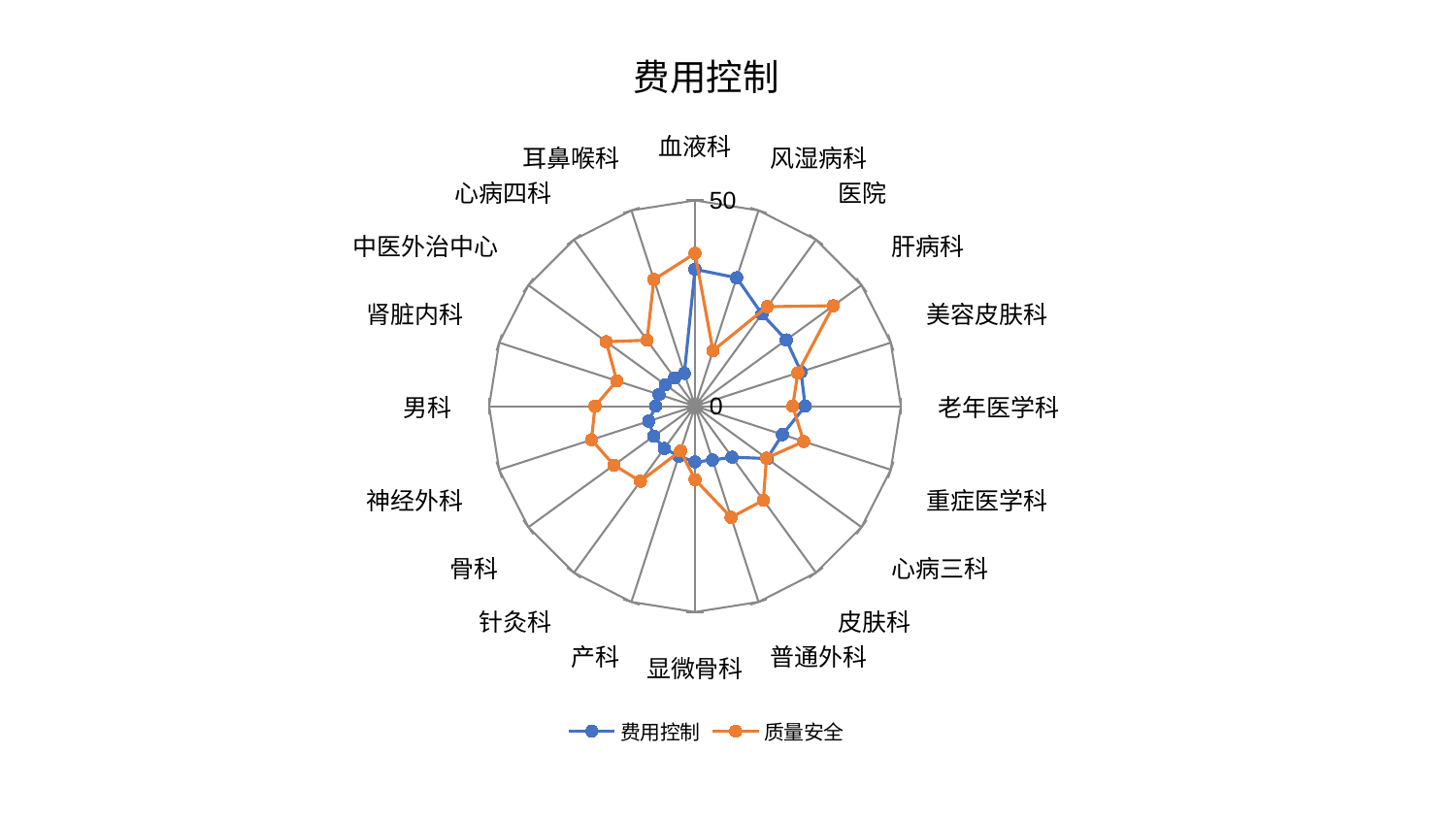

### Chart: 费用控制

| Category | 费用控制 | 质量安全 |
|---|---|---|
| 血液科 | 33.25362919373569 | 37.12427650290188 |
| 风湿病科 | 32.8090887175966 | 14.186532848863857 |
| 医院 | 27.67210269736933 | 29.881653434208395 |
| 肝病科 | 27.40083544765946 | 41.520835737623926 |
| 美容皮肤科 | 27.087730624032112 | 26.27267531549531 |
| 老年医学科 | 26.759392953085282 | 23.738454850911218 |
| 重症医学科 | 22.339578213751654 | 27.768803158754725 |
| 心病三科 | 21.65134786737536 | 21.45859868079358 |
| 皮肤科 | 15.307673613442166 | 28.261424323400025 |
| 普通外科 | 13.777418179154216 | 28.40569425423202 |
| 显微骨科 | 13.551399179366939 | 17.82995669355077 |
| 产科 | 12.753433729273414 | 11.424128284324103 |
| 针灸科 | 12.693119090458982 | 22.550756631735233 |
| 骨科 | 12.371324475615328 | 24.348726652872248 |
| 神经外科 | 11.806364383626716 | 26.426751315166126 |
| 男科 | 9.575856476058938 | 24.277047666941378 |
| 肾脏内科 | 9.186390366663227 | 19.97212200347695 |
| 中医外治中心 | 8.878017858687006 | 26.657606428038434 |
| 心病四科 | 8.455035974500937 | 19.806852511139688 |
| 耳鼻喉科 | 8.398126470585256 | 32.339481083091925 |
34